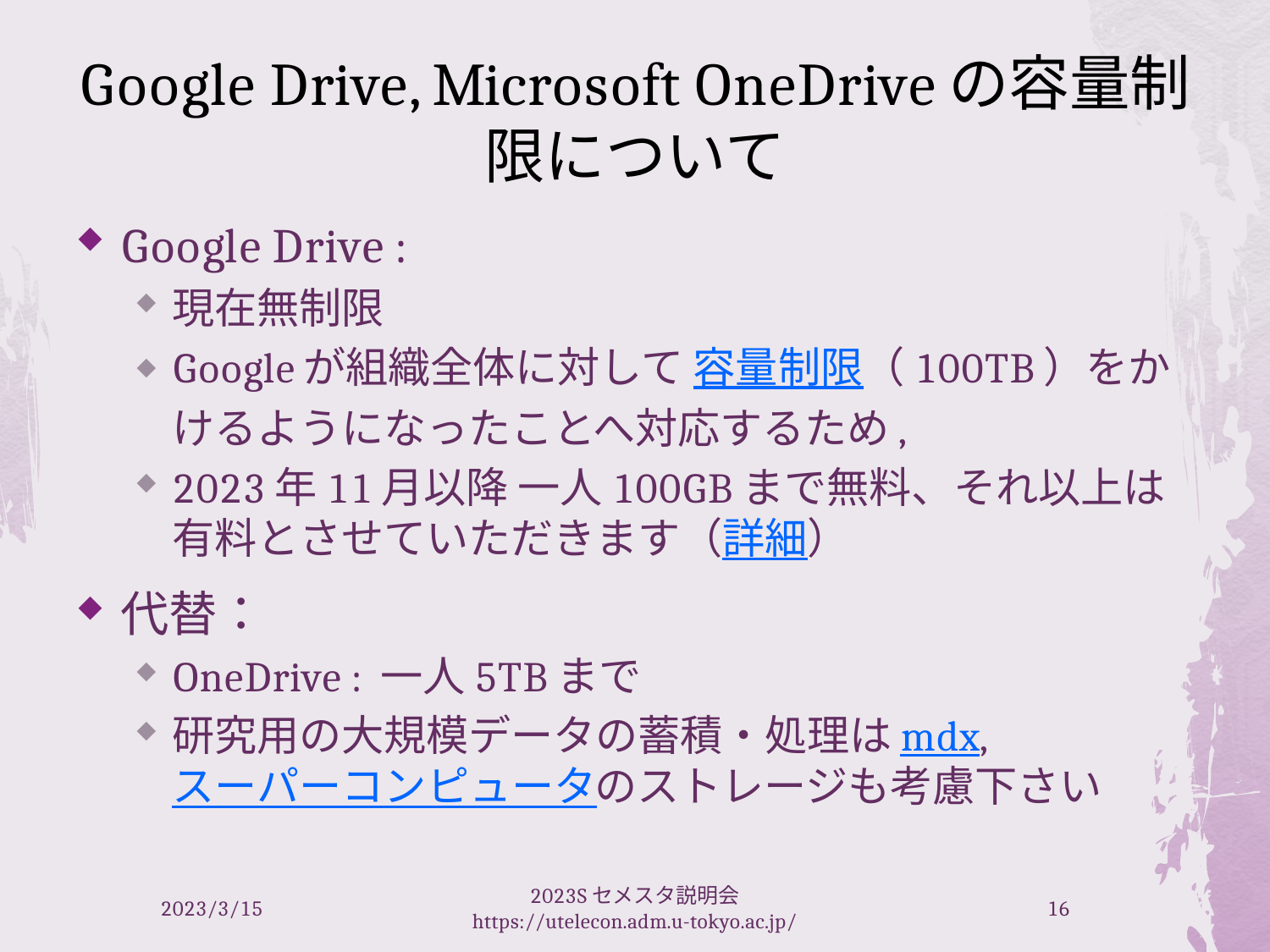

# Google Drive, Microsoft OneDriveの容量制限について
Google Drive :
現在無制限
Googleが組織全体に対して 容量制限（100TB）をかけるようになったことへ対応するため,
2023年11月以降 一人100GBまで無料、それ以上は有料とさせていただきます（詳細）
代替：
OneDrive : 一人5TBまで
研究用の大規模データの蓄積・処理はmdx, スーパーコンピュータのストレージも考慮下さい
2023/3/15
2023Sセメスタ説明会 https://utelecon.adm.u-tokyo.ac.jp/
16